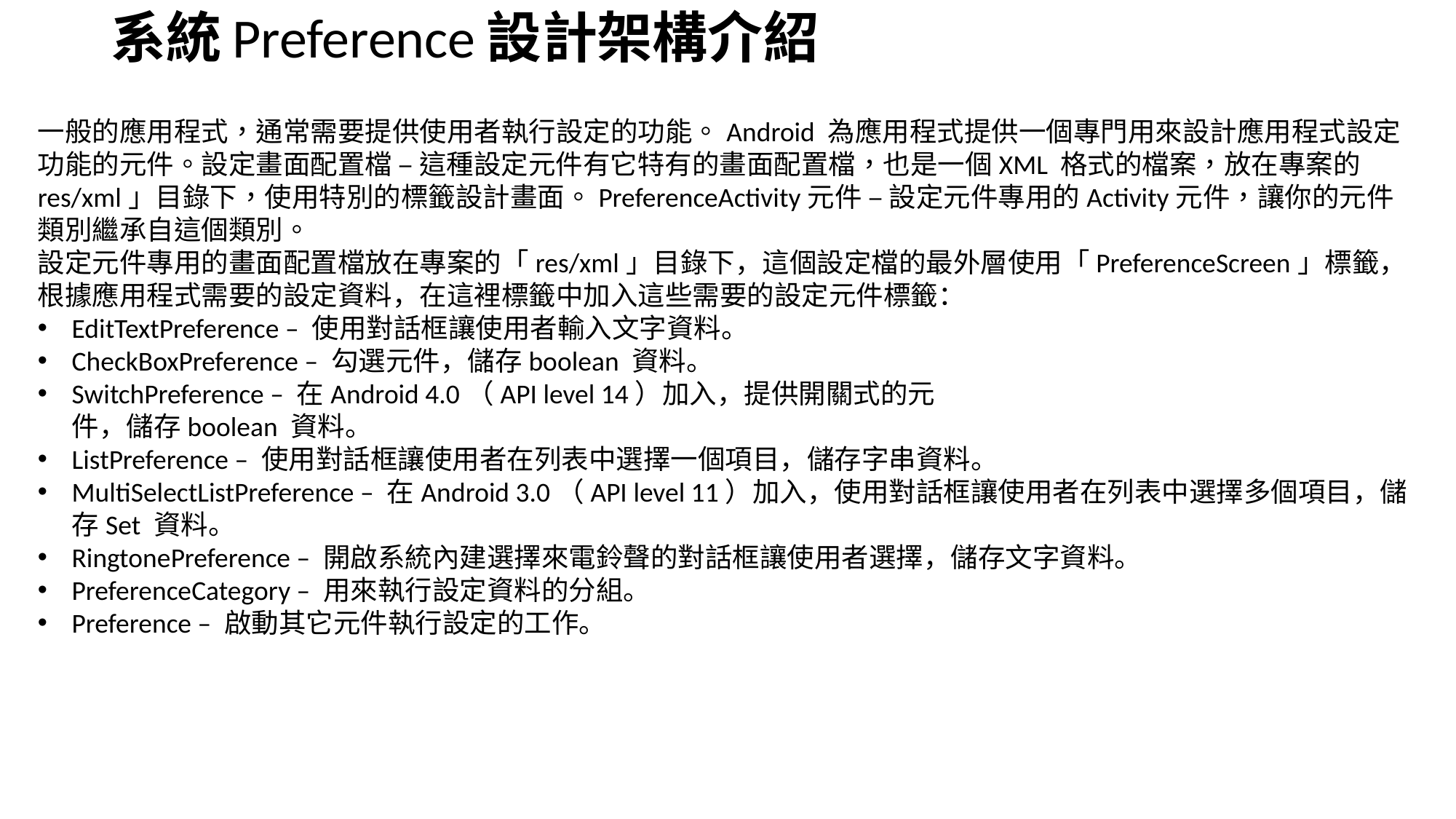

# 系統Preference設計架構介紹
一般的應用程式，通常需要提供使用者執行設定的功能。Android 為應用程式提供一個專門用來設計應用程式設定功能的元件。設定畫面配置檔 – 這種設定元件有它特有的畫面配置檔，也是一個XML 格式的檔案，放在專案的res/xml」目錄下，使用特別的標籤設計畫面。PreferenceActivity元件 – 設定元件專用的Activity元件，讓你的元件類別繼承自這個類別。
設定元件專用的畫面配置檔放在專案的「res/xml」目錄下，這個設定檔的最外層使用「PreferenceScreen」標籤，根據應用程式需要的設定資料，在這裡標籤中加入這些需要的設定元件標籤：
EditTextPreference – 使用對話框讓使用者輸入文字資料。
CheckBoxPreference – 勾選元件，儲存boolean 資料。
SwitchPreference – 在Android 4.0（API level 14）加入，提供開關式的元
件，儲存boolean 資料。
ListPreference – 使用對話框讓使用者在列表中選擇一個項目，儲存字串資料。
MultiSelectListPreference – 在Android 3.0（API level 11）加入，使用對話框讓使用者在列表中選擇多個項目，儲存Set 資料。
RingtonePreference – 開啟系統內建選擇來電鈴聲的對話框讓使用者選擇，儲存文字資料。
PreferenceCategory – 用來執行設定資料的分組。
Preference – 啟動其它元件執行設定的工作。